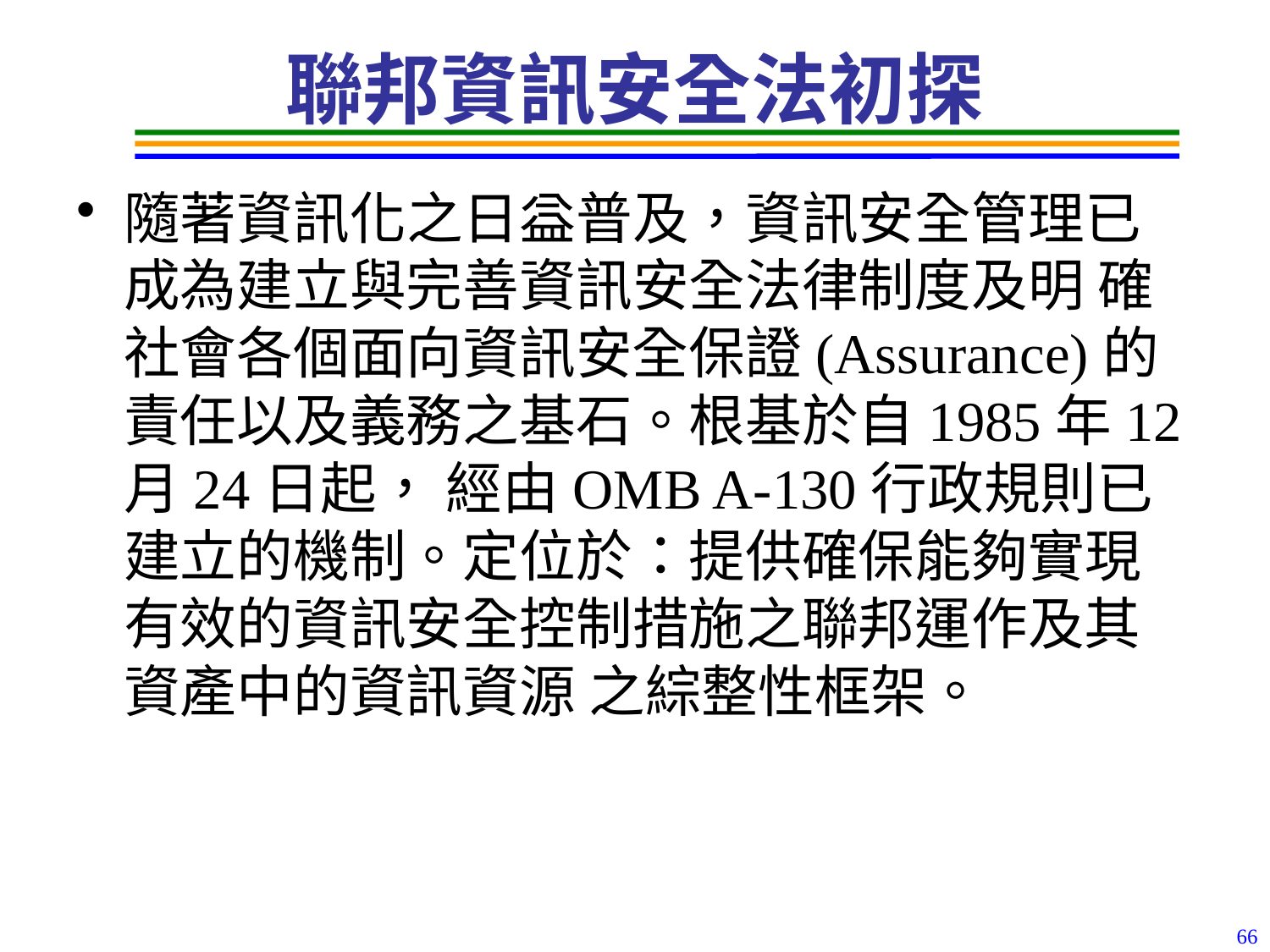

# 聯邦資訊安全法初探
隨著資訊化之日益普及，資訊安全管理已成為建立與完善資訊安全法律制度及明 確社會各個面向資訊安全保證(Assurance)的責任以及義務之基石。根基於自1985年12月24日起， 經由OMB A-130行政規則已建立的機制。定位於：提供確保能夠實現有效的資訊安全控制措施之聯邦運作及其資產中的資訊資源 之綜整性框架。
66